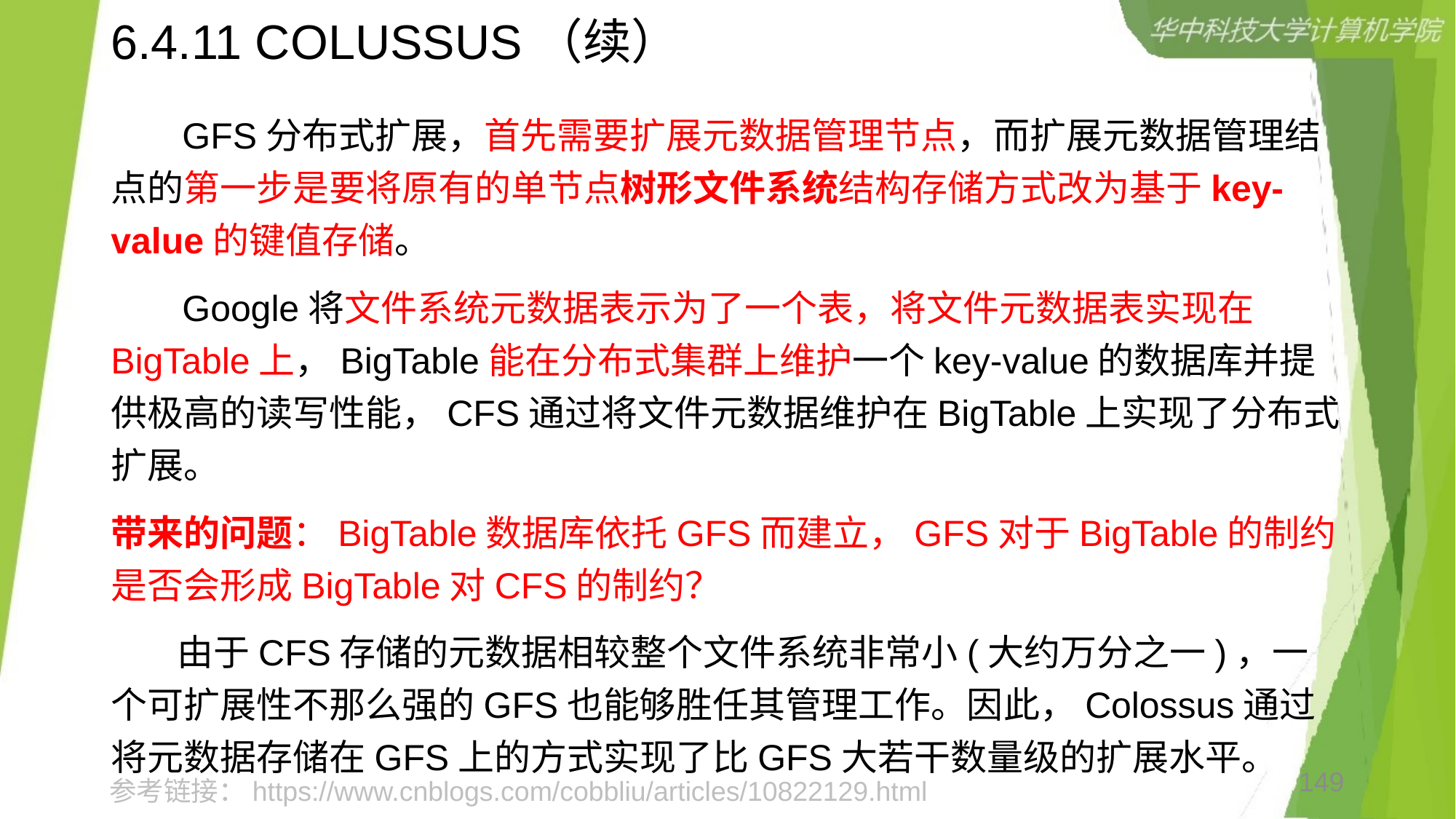

# 6.4.11 COLUSSUS（续）
       GFS分布式扩展，首先需要扩展元数据管理节点，而扩展元数据管理结点的第一步是要将原有的单节点树形文件系统结构存储方式改为基于key-value的键值存储。
       Google将文件系统元数据表示为了一个表，将文件元数据表实现在BigTable上，BigTable能在分布式集群上维护一个key-value的数据库并提供极高的读写性能，CFS通过将文件元数据维护在BigTable上实现了分布式扩展。
带来的问题：BigTable数据库依托GFS而建立，GFS对于BigTable的制约是否会形成BigTable对CFS的制约？
       由于CFS存储的元数据相较整个文件系统非常小(大约万分之一)，一个可扩展性不那么强的GFS也能够胜任其管理工作。因此，Colossus通过将元数据存储在GFS上的方式实现了比GFS大若干数量级的扩展水平。
149
参考链接：https://www.cnblogs.com/cobbliu/articles/10822129.html